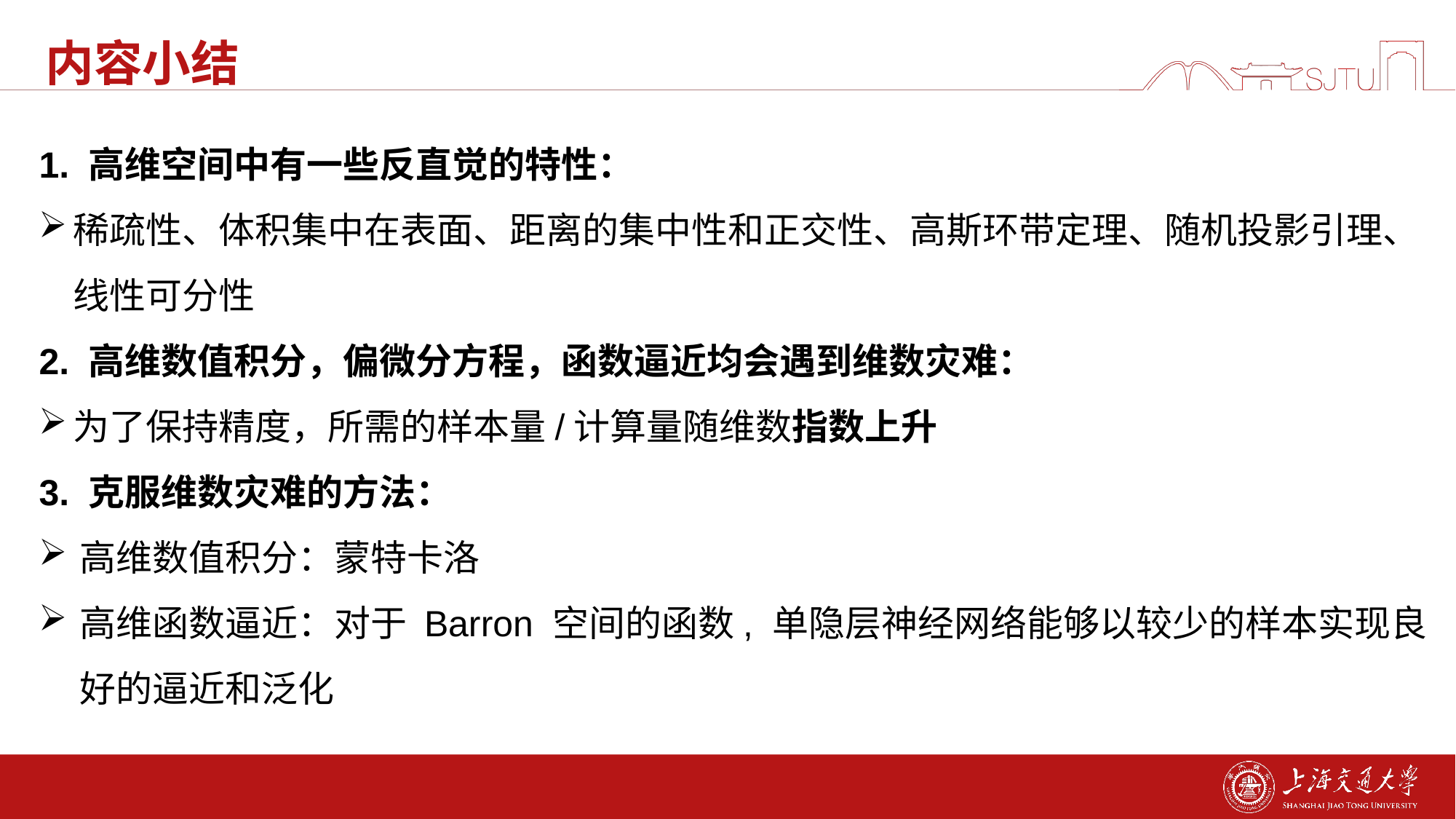

# 内容小结
1. 高维空间中有一些反直觉的特性：
稀疏性、体积集中在表面、距离的集中性和正交性、高斯环带定理、随机投影引理、线性可分性
2. 高维数值积分，偏微分方程，函数逼近均会遇到维数灾难：
为了保持精度，所需的样本量/计算量随维数指数上升
3. 克服维数灾难的方法：
高维数值积分：蒙特卡洛
高维函数逼近：对于 Barron 空间的函数, 单隐层神经网络能够以较少的样本实现良好的逼近和泛化